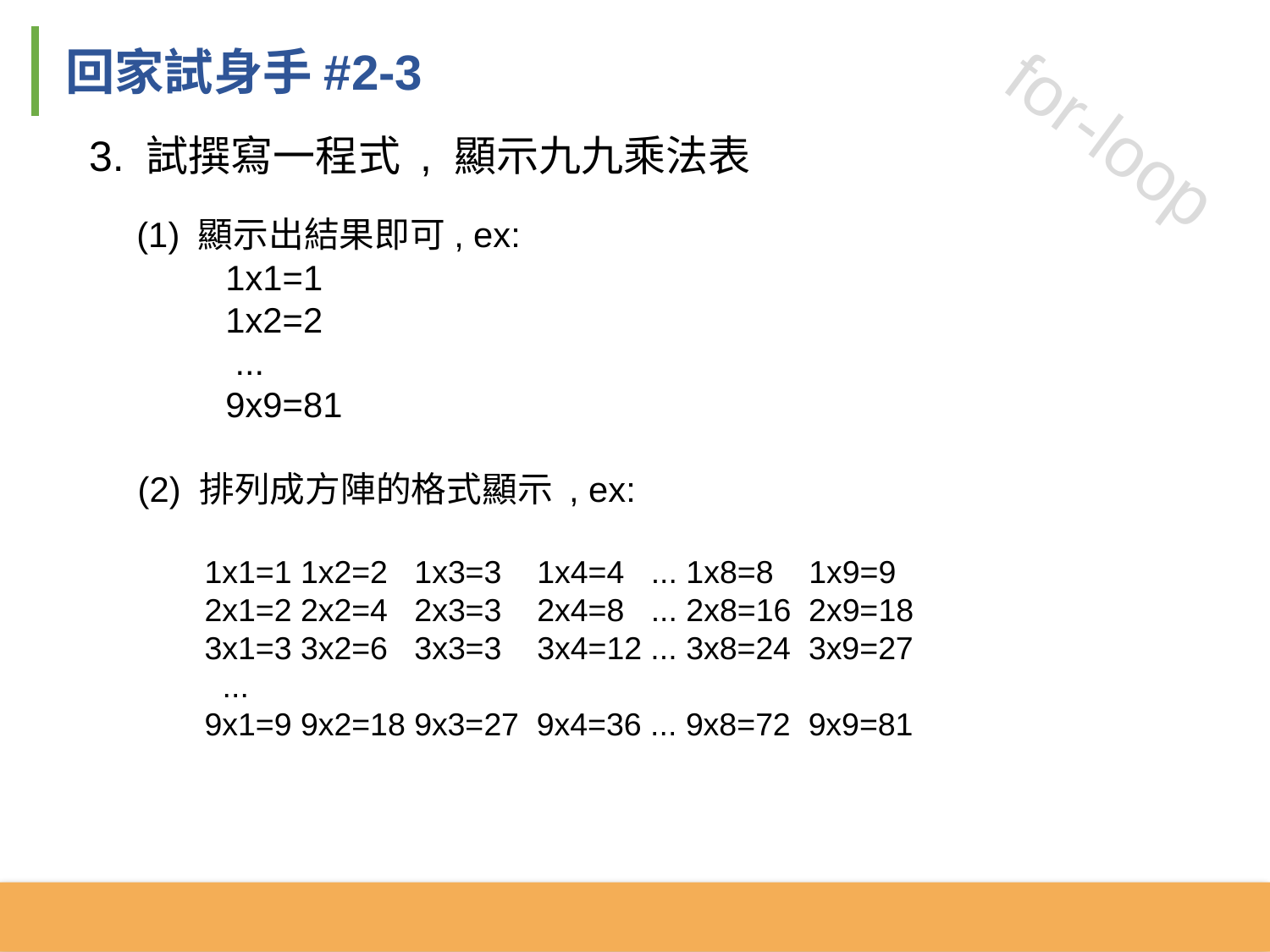

回家試身手#2-3

3. 試撰寫一程式 , 顯示九九乘法表
    (1) 顯示出結果即可, ex:
              1x1=1
              1x2=2
               ...
              9x9=81

     (2) 排列成方陣的格式顯示 , ex:

             1x1=1 1x2=2   1x3=3    1x4=4   ... 1x8=8    1x9=9
             2x1=2 2x2=4   2x3=3    2x4=8   ... 2x8=16  2x9=18
             3x1=3 3x2=6   3x3=3    3x4=12 ... 3x8=24  3x9=27
               ...
             9x1=9 9x2=18 9x3=27  9x4=36 ... 9x8=72  9x9=81
for-loop